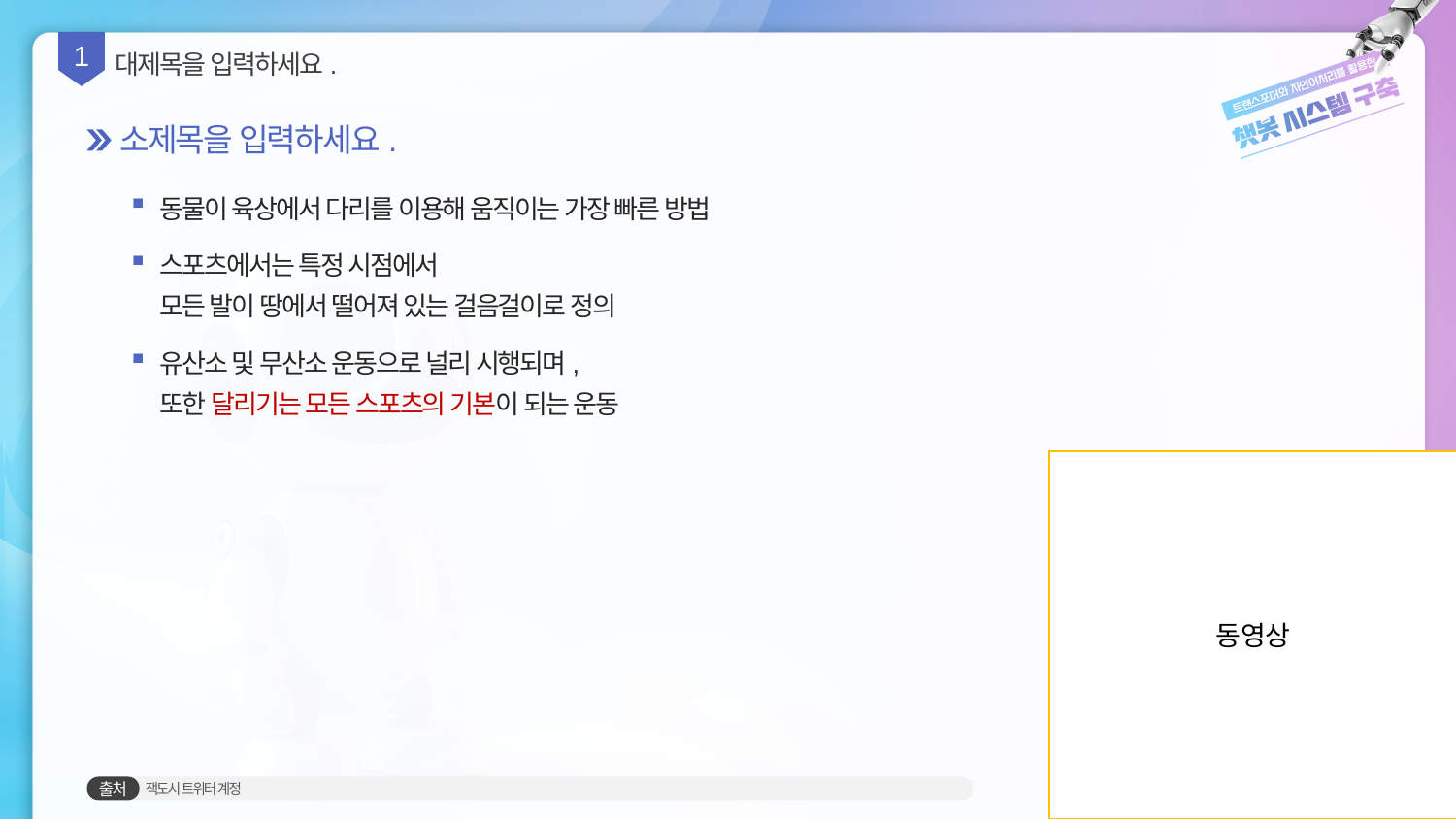

1

대제목을 입력하세요.
소제목을 입력하세요.

동물이 육상에서 다리를 이용해 움직이는 가장 빠른 방법

스포츠에서는 특정 시점에서
모든 발이 땅에서 떨어져 있는 걸음걸이로 정의

유산소 및 무산소 운동으로 널리 시행되며,
또한 달리기는 모든 스포츠의 기본이 되는 운동
동영상
잭도시 트위터 계정
출처